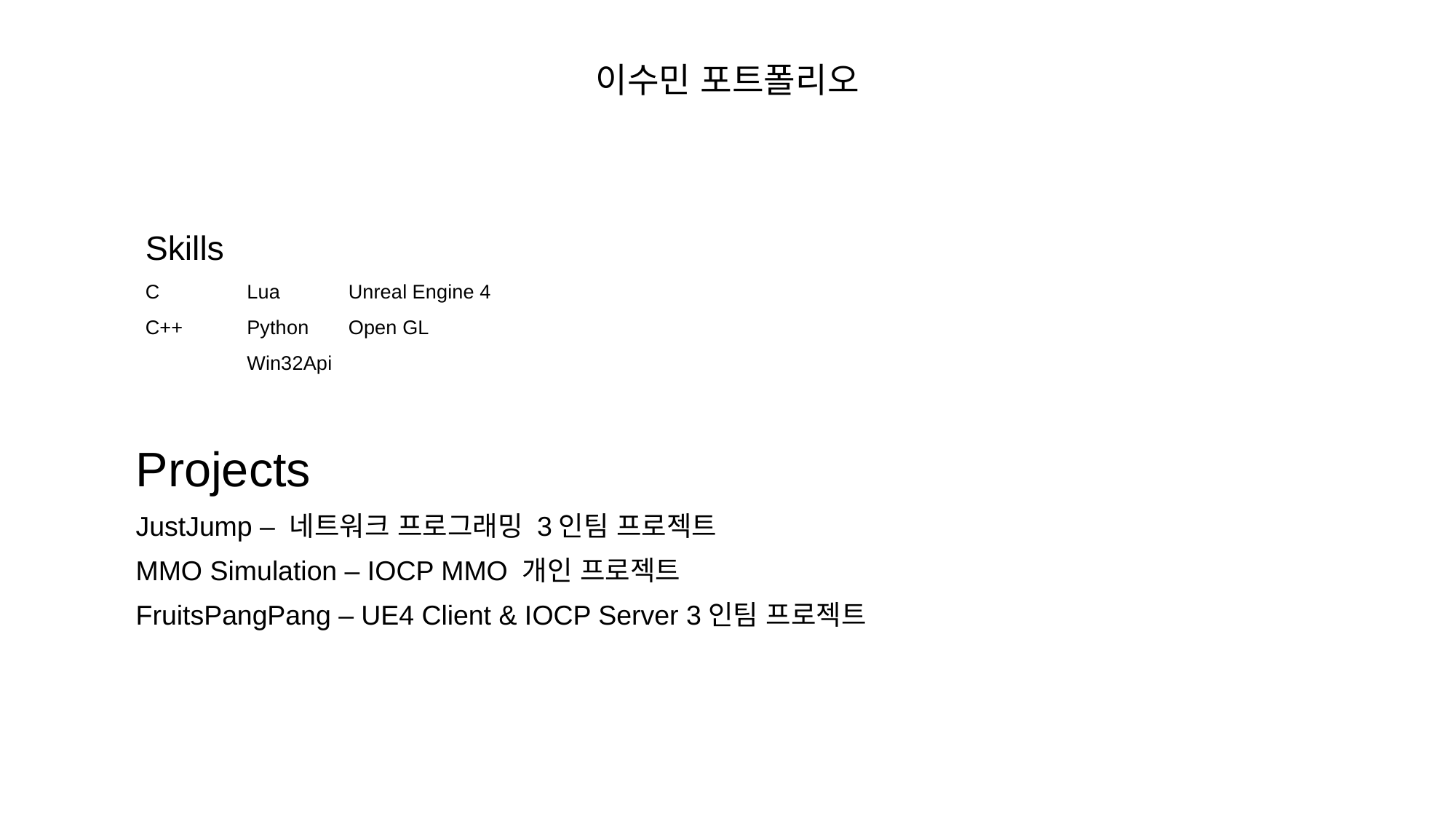

# 이수민 포트폴리오
Skills
C		Lua		Unreal Engine 4
C++		Python		Open GL
				Win32Api
Projects
JustJump – 네트워크 프로그래밍 3인팀 프로젝트
MMO Simulation – IOCP MMO 개인 프로젝트
FruitsPangPang – UE4 Client & IOCP Server 3인팀 프로젝트